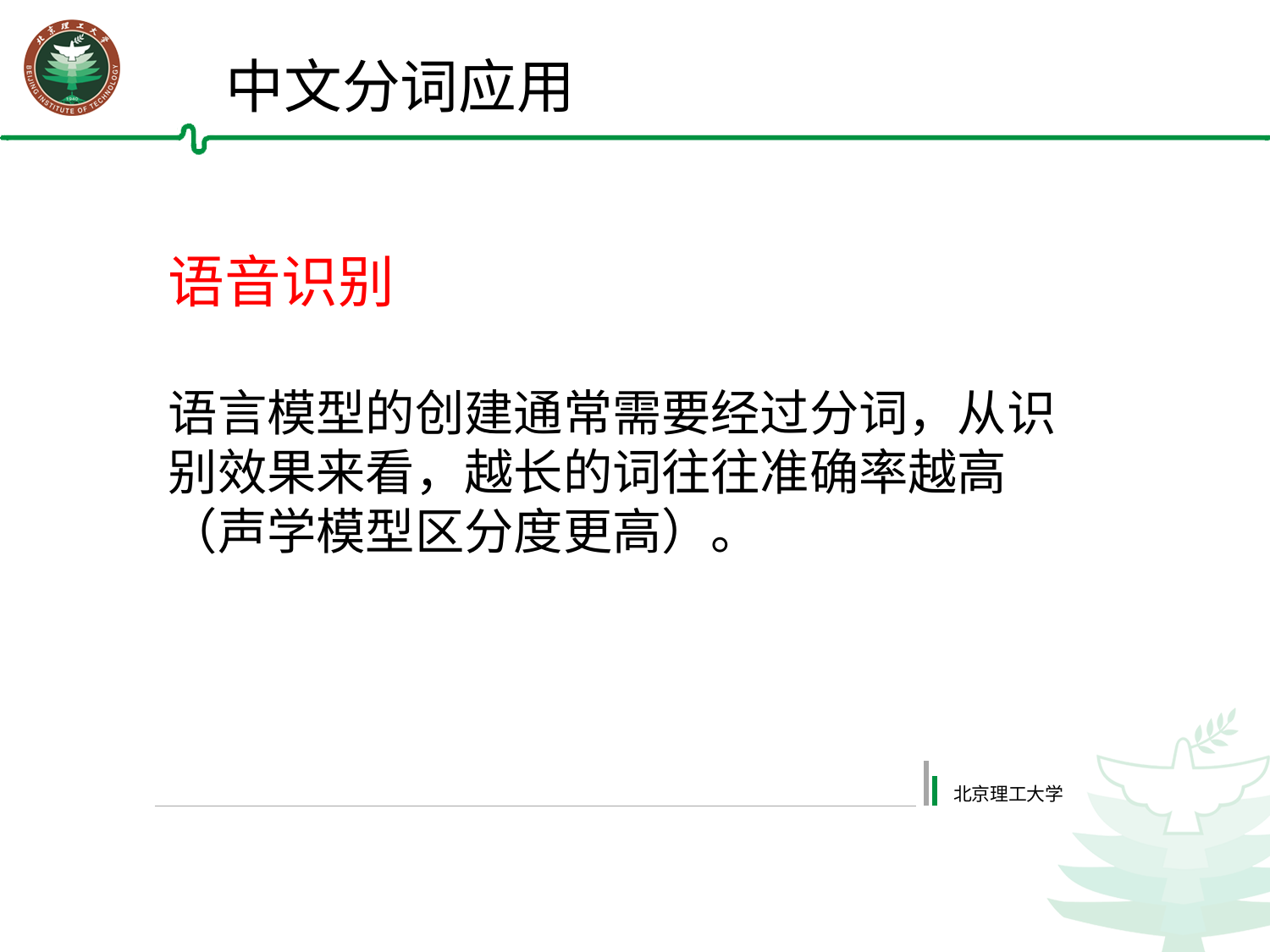

中文分词应用
语音识别

语言模型的创建通常需要经过分词，从识别效果来看，越长的词往往准确率越高（声学模型区分度更高）。

北京理工大学